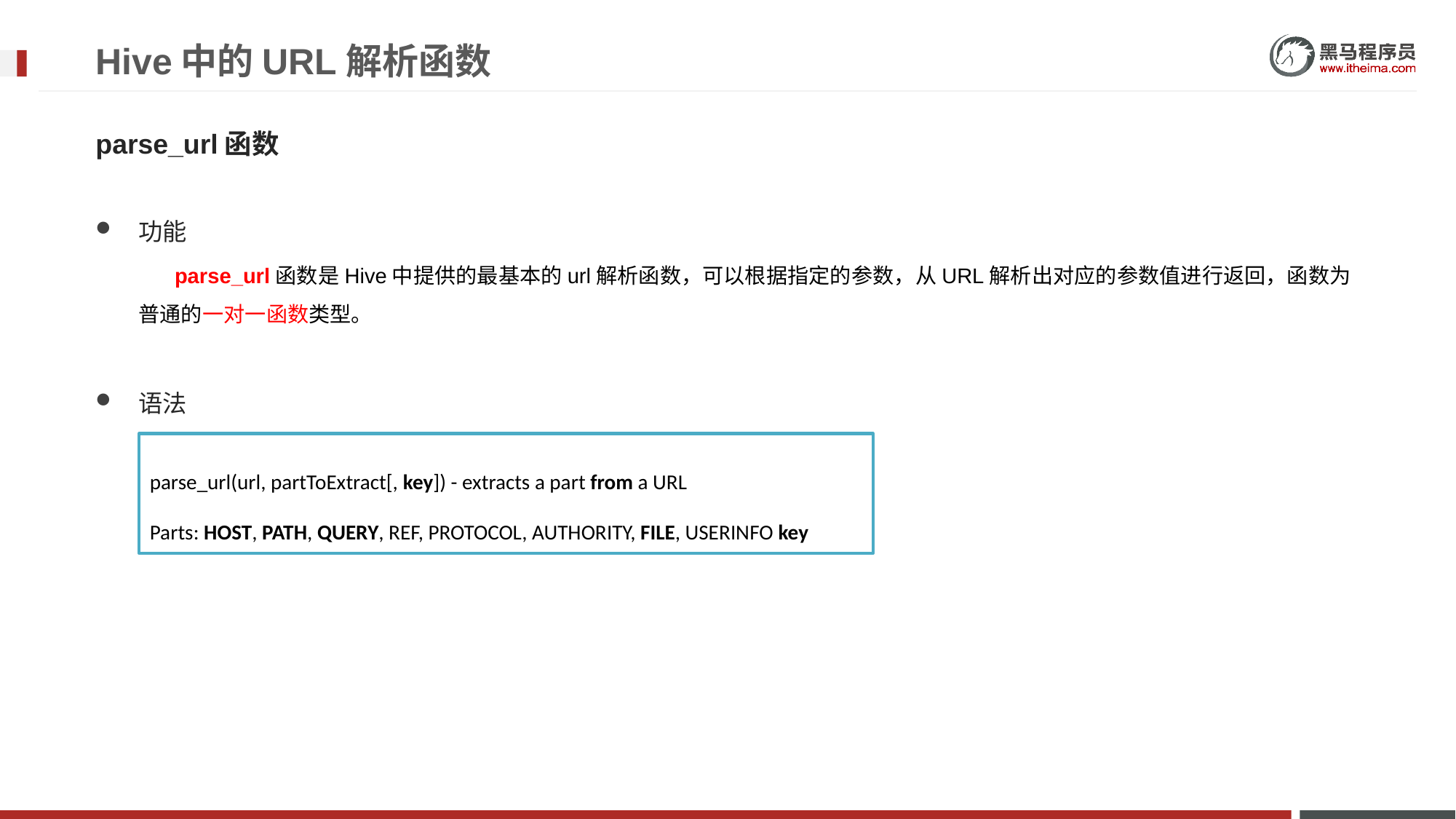

# Hive中的URL解析函数
parse_url函数
功能
      parse_url函数是Hive中提供的最基本的url解析函数，可以根据指定的参数，从URL解析出对应的参数值进行返回，函数为普通的一对一函数类型。

语法

parse_url(url, partToExtract[, key]) - extracts a part from a URL
Parts: HOST, PATH, QUERY, REF, PROTOCOL, AUTHORITY, FILE, USERINFO key